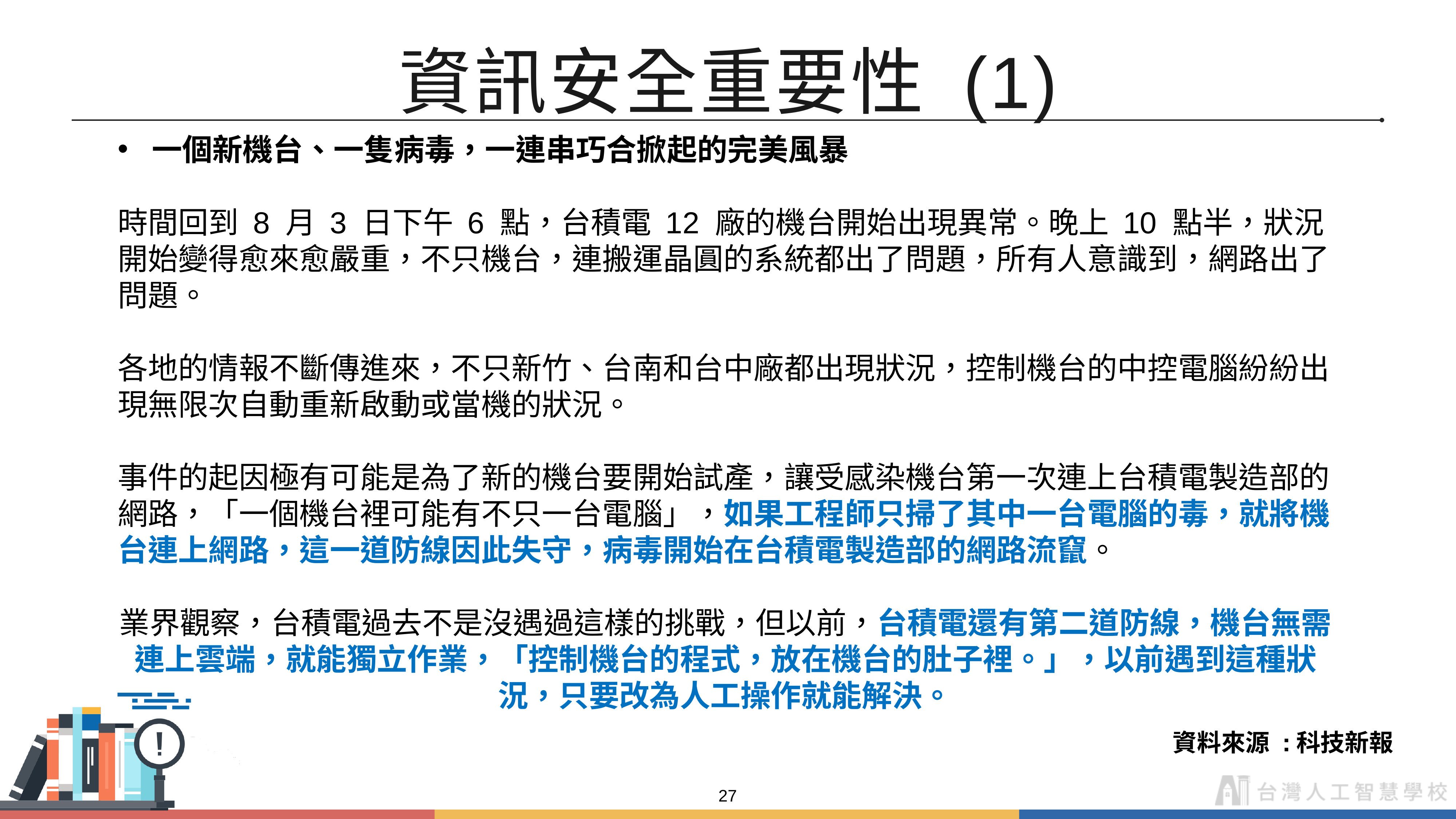

# 資訊安全重要性 (1)
一個新機台、一隻病毒，一連串巧合掀起的完美風暴

時間回到 8 月 3 日下午 6 點，台積電 12 廠的機台開始出現異常。晚上 10 點半，狀況開始變得愈來愈嚴重，不只機台，連搬運晶圓的系統都出了問題，所有人意識到，網路出了問題。

各地的情報不斷傳進來，不只新竹、台南和台中廠都出現狀況，控制機台的中控電腦紛紛出現無限次自動重新啟動或當機的狀況。

事件的起因極有可能是為了新的機台要開始試產，讓受感染機台第一次連上台積電製造部的網路，「一個機台裡可能有不只一台電腦」，如果工程師只掃了其中一台電腦的毒，就將機台連上網路，這一道防線因此失守，病毒開始在台積電製造部的網路流竄。

業界觀察，台積電過去不是沒遇過這樣的挑戰，但以前，台積電還有第二道防線，機台無需連上雲端，就能獨立作業，「控制機台的程式，放在機台的肚子裡。」，以前遇到這種狀況，只要改為人工操作就能解決。
資料來源 :科技新報
27